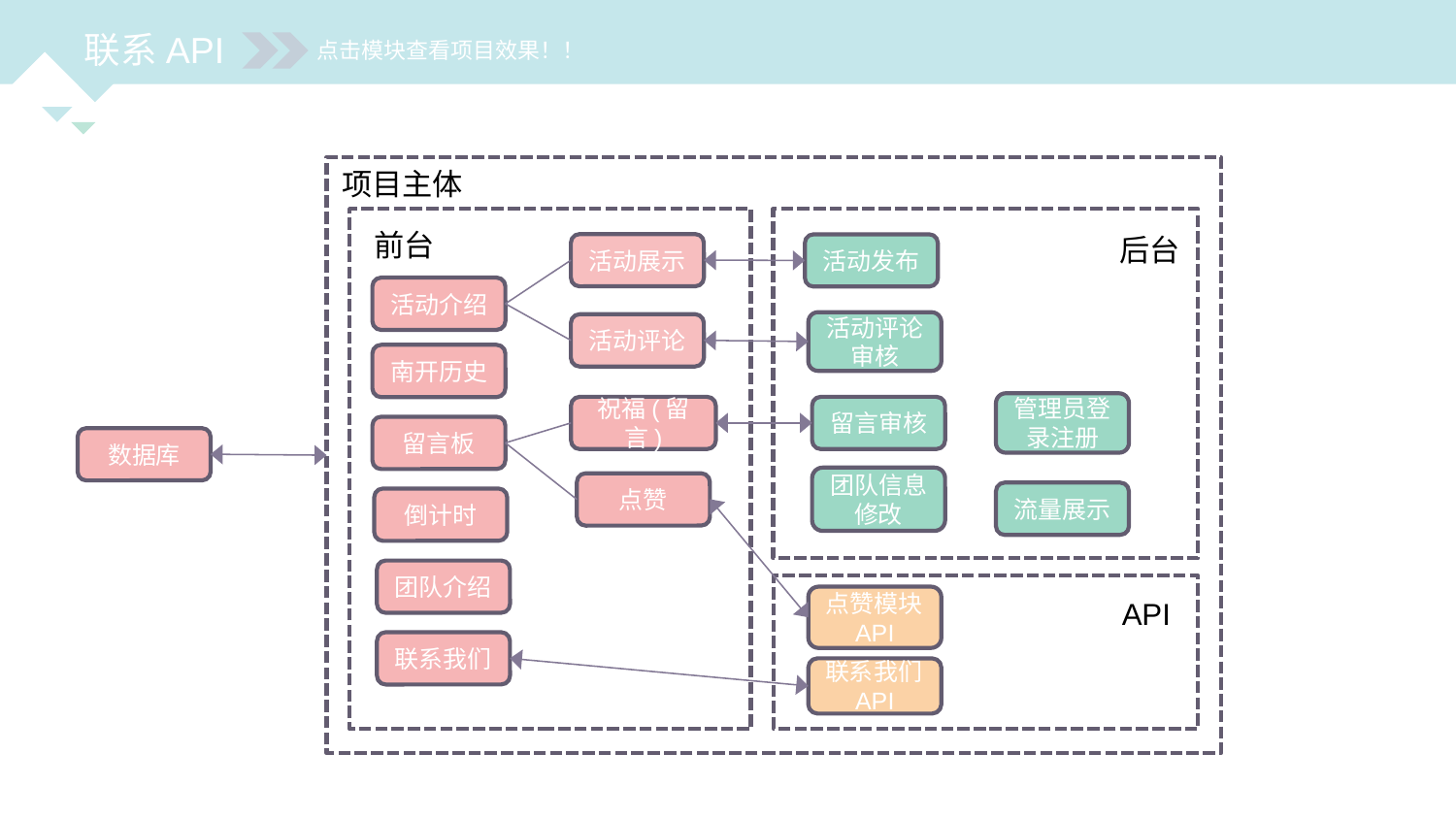

联系API
点击模块查看项目效果！！

项目主体

前台
后台
活动展示
活动发布
活动介绍
活动评论审核
活动评论
南开历史
管理员登录注册
祝福(留言)
留言审核
留言板
数据库
团队信息修改
点赞
流量展示
倒计时
团队介绍

点赞模块API
API
联系我们
联系我们API